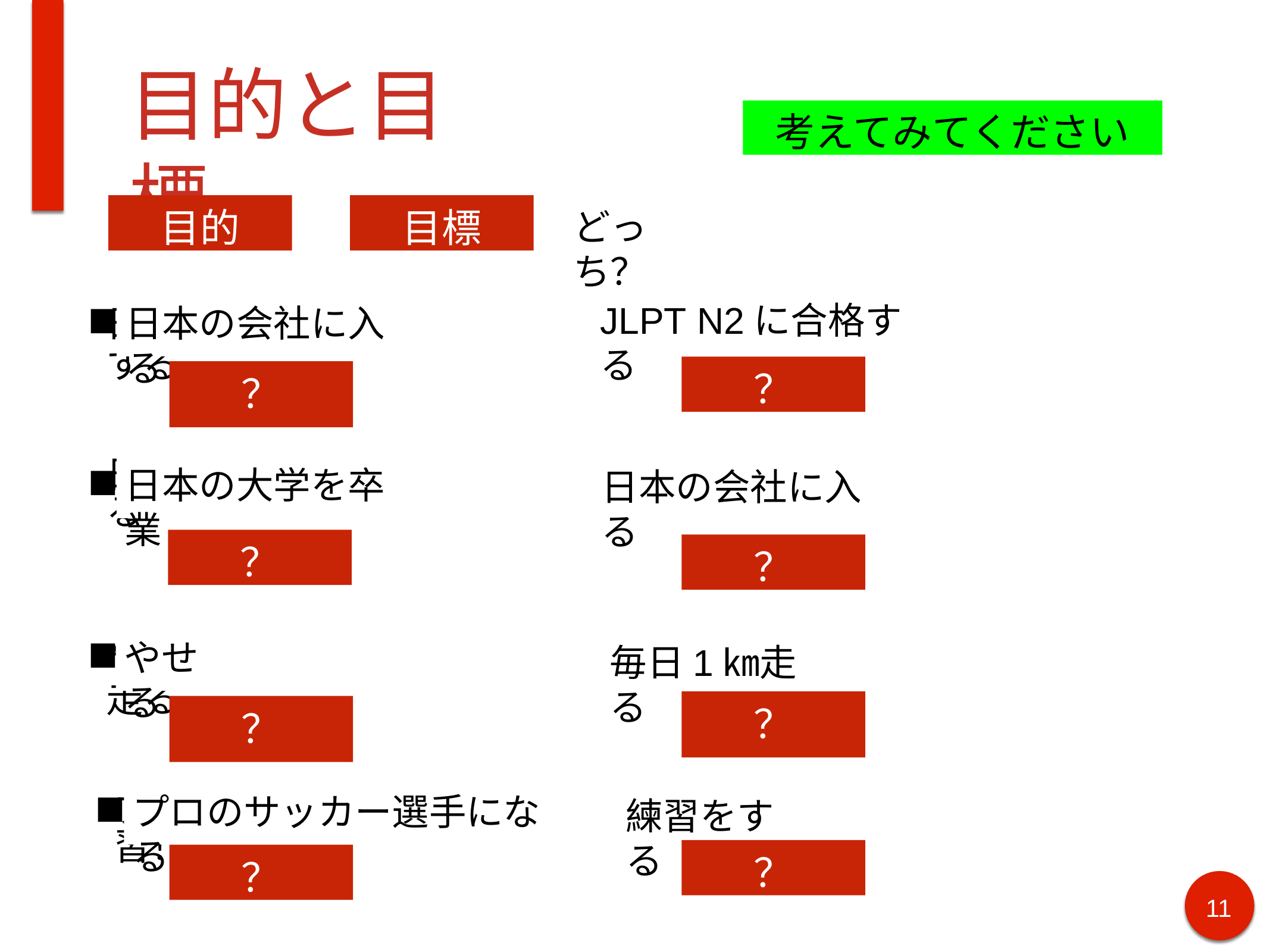

# 目的と目標
考えてみてください
目的
目標
どっち？

JLPT N2に合格する
日本の会社に入る
日本の会社に入るために、JLPT N2に合格する
？

？

日本の大学を卒業して、日本の会社に入る
日本の大学を卒業
日本の会社に入る
？
？

やせる
毎日1㎞走る
やせるために、毎日1㎞走る

？
？

プロのサッカー選手になる
練習をする
プロのサッカー選手になるには、練習！練習！
？
？
11